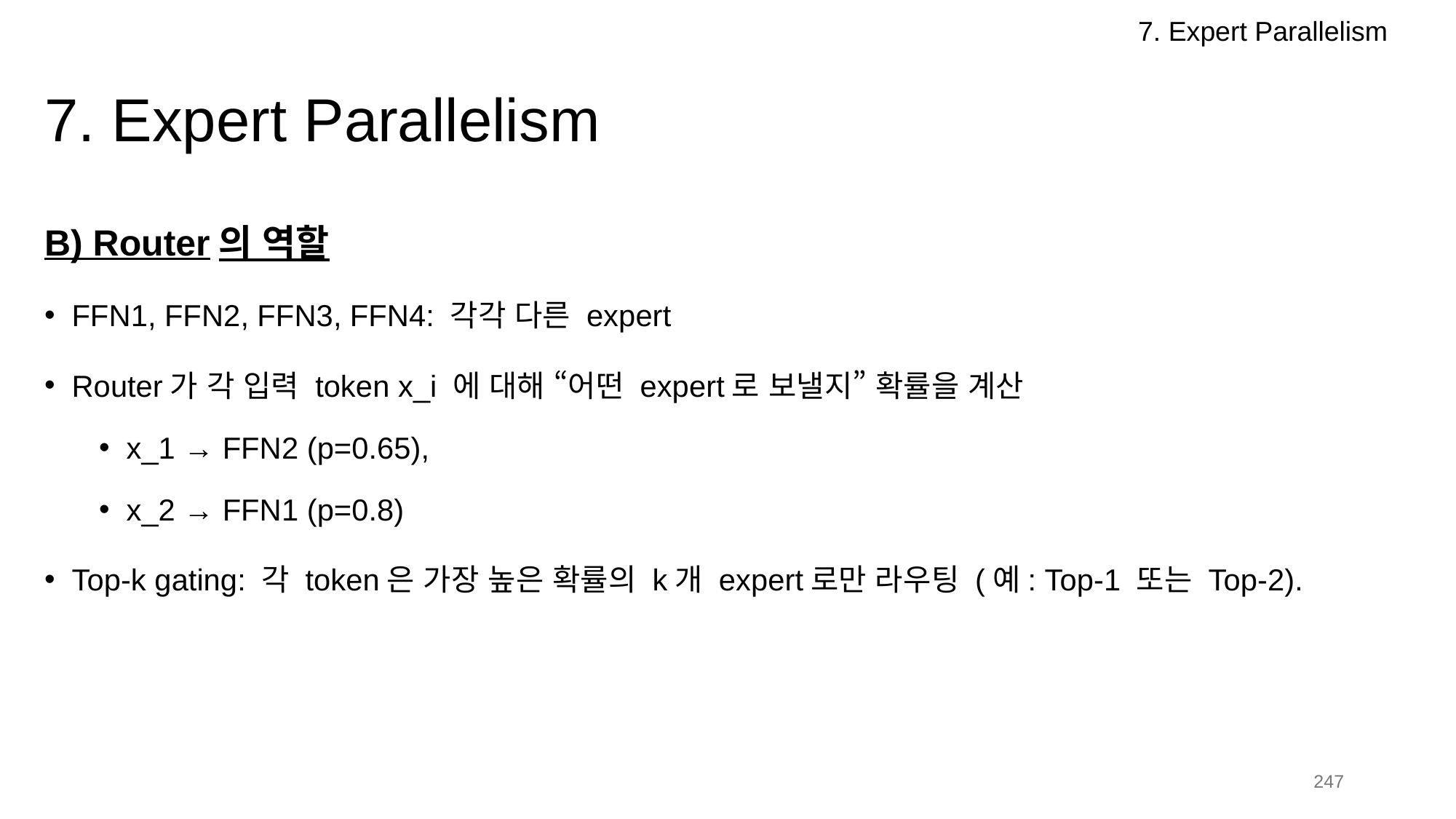

7. Expert Parallelism
# 7. Expert Parallelism
B) Router의 역할
FFN1, FFN2, FFN3, FFN4: 각각 다른 expert
Router가 각 입력 token x_i 에 대해 “어떤 expert로 보낼지” 확률을 계산
x_1 → FFN2 (p=0.65),
x_2 → FFN1 (p=0.8)
Top-k gating: 각 token은 가장 높은 확률의 k개 expert로만 라우팅 (예: Top-1 또는 Top-2).

247